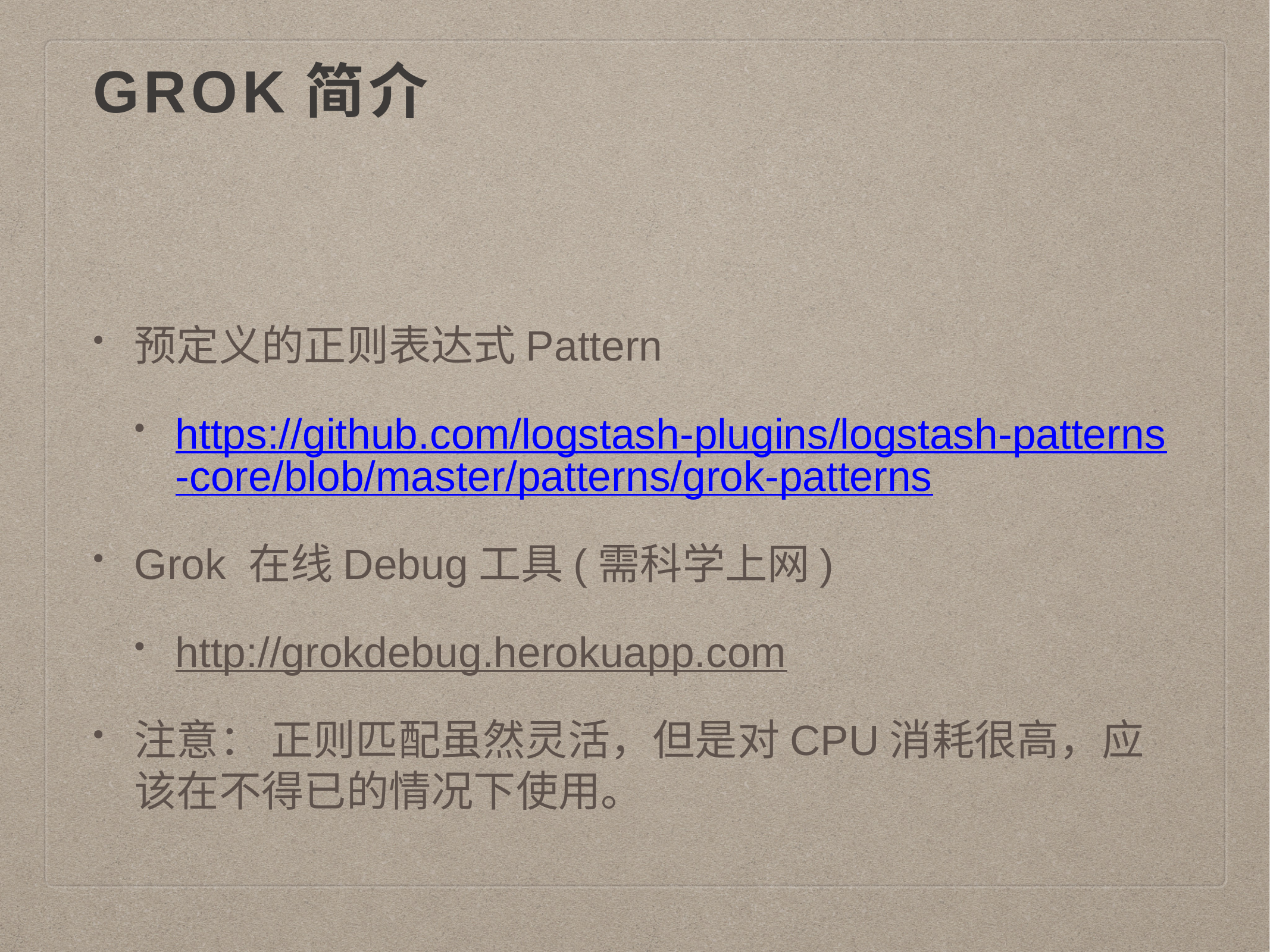

# Grok简介
预定义的正则表达式Pattern
https://github.com/logstash-plugins/logstash-patterns-core/blob/master/patterns/grok-patterns
Grok 在线Debug工具(需科学上网)
http://grokdebug.herokuapp.com
注意： 正则匹配虽然灵活，但是对CPU消耗很高，应该在不得已的情况下使用。
14